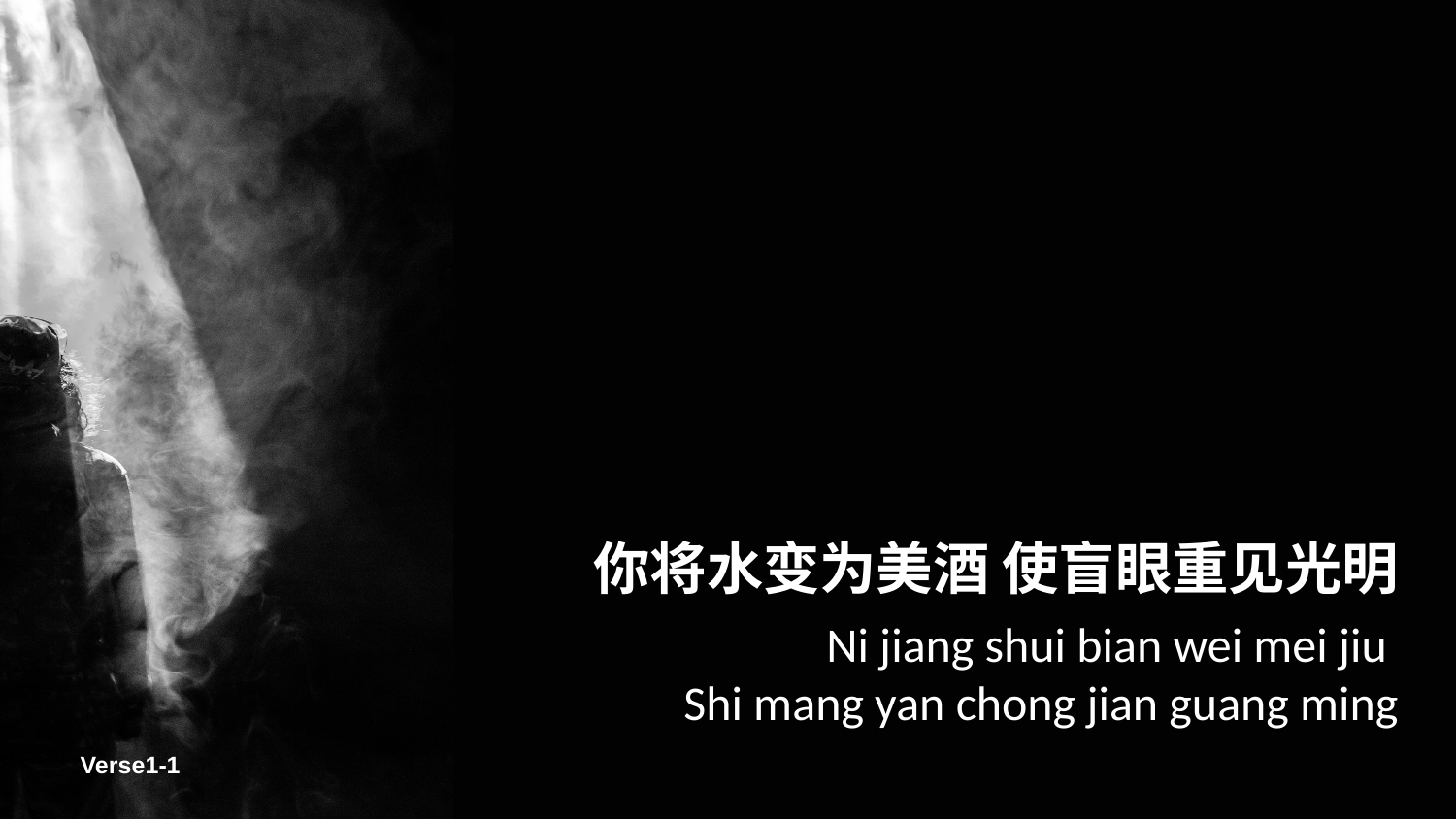

你将水变为美酒 使盲眼重见光明

Ni jiang shui bian wei mei jiu
Shi mang yan chong jian guang ming

Verse1-1